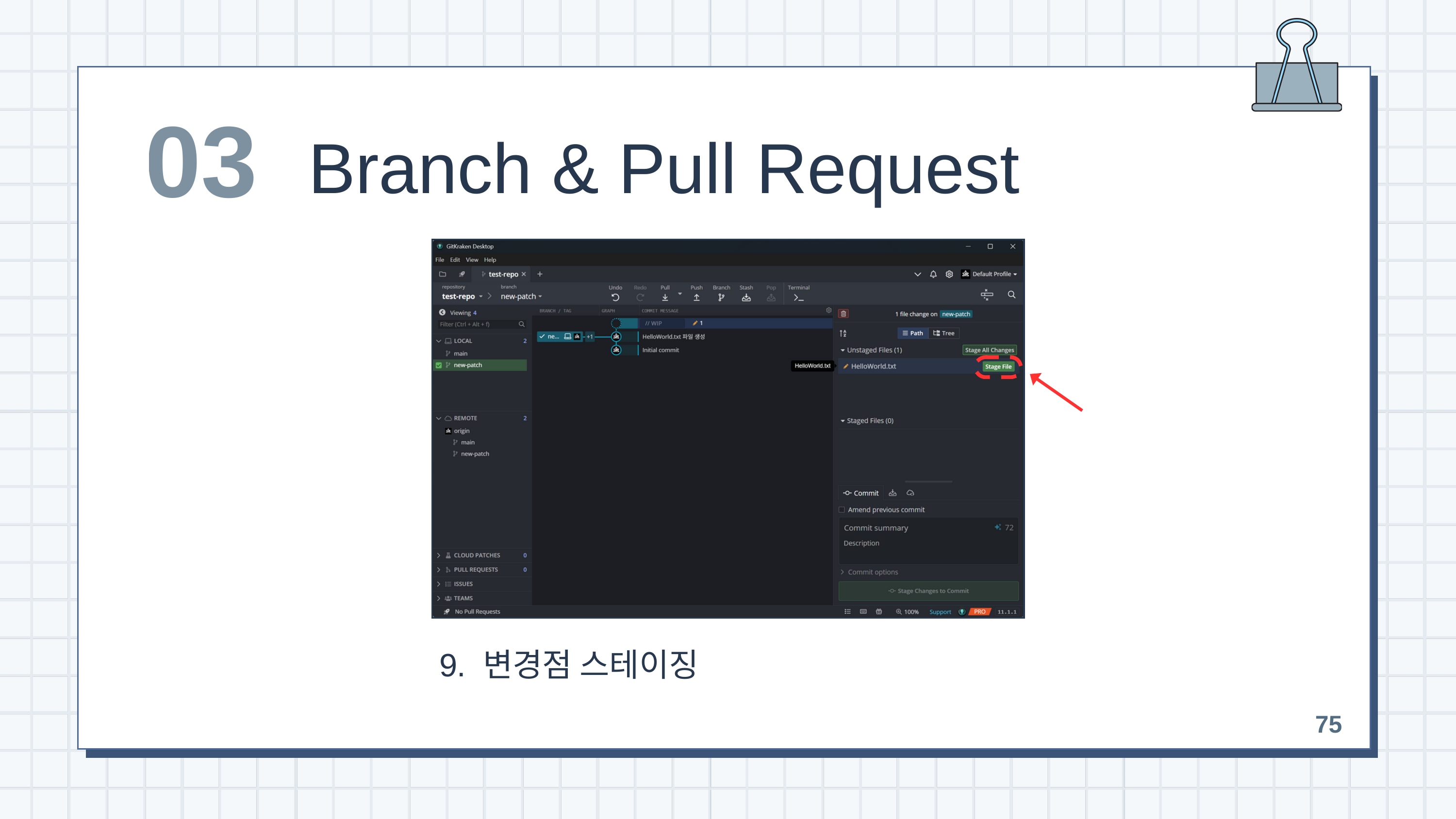

03
Branch & Pull Request

   9. 변경점 스테이징
75